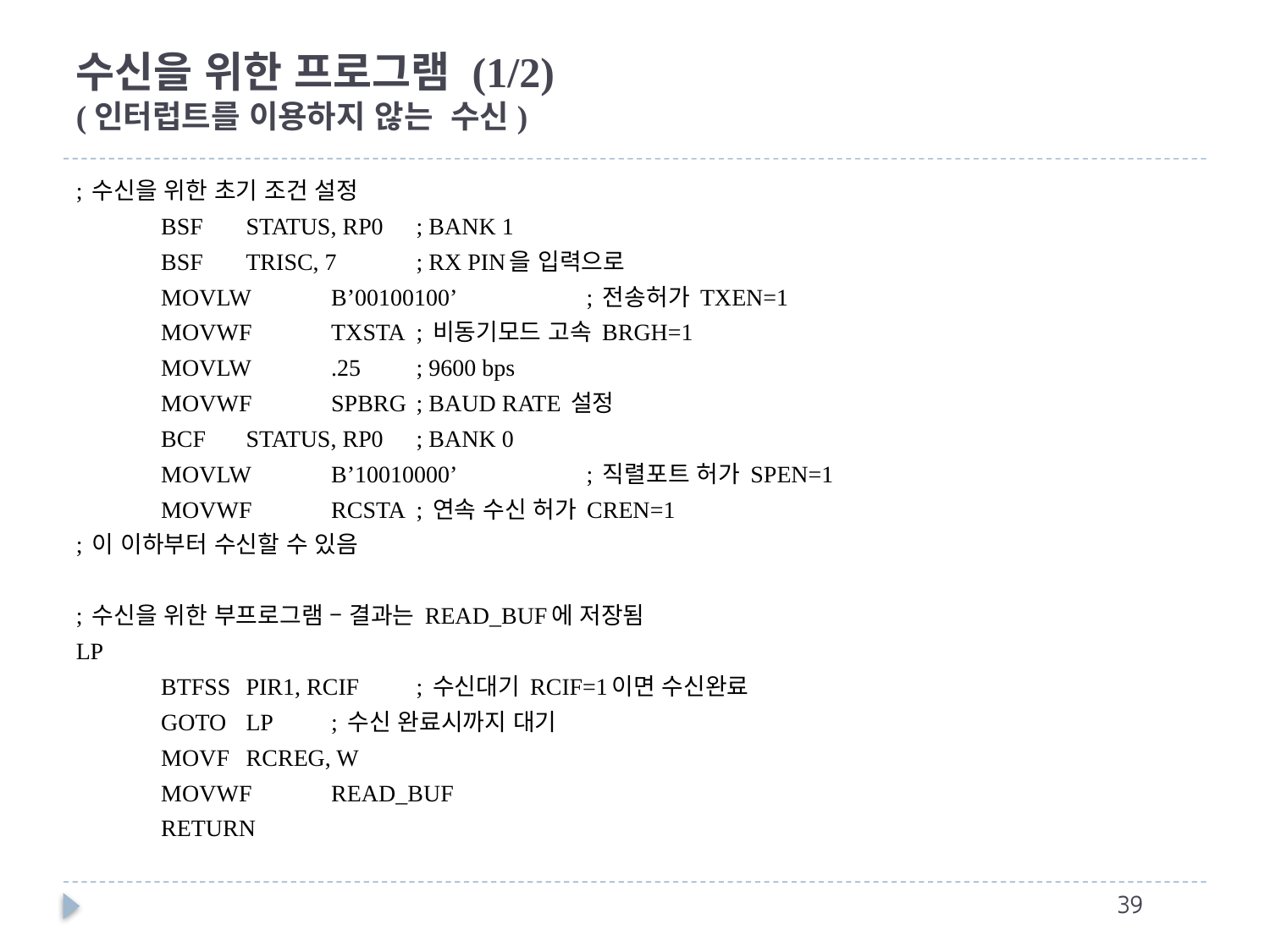

# 수신을 위한 프로그램 (1/2) (인터럽트를 이용하지 않는  수신)
; 수신을 위한 초기 조건 설정
	BSF		STATUS, RP0		; BANK 1
	BSF		TRISC, 7			; RX PIN을 입력으로
	MOVLW		B’00100100’		; 전송허가 TXEN=1
	MOVWF		TXSTA			; 비동기모드 고속 BRGH=1
	MOVLW		.25			; 9600 bps
	MOVWF		SPBRG			; BAUD RATE 설정
	BCF		STATUS, RP0		; BANK 0
	MOVLW		B’10010000’		; 직렬포트 허가 SPEN=1
	MOVWF		RCSTA			; 연속 수신 허가 CREN=1
; 이 이하부터 수신할 수 있음

; 수신을 위한 부프로그램 – 결과는 READ_BUF에 저장됨
LP
	BTFSS		PIR1, RCIF			; 수신대기 RCIF=1이면 수신완료
	GOTO		LP			; 수신 완료시까지 대기
	MOVF		RCREG, W
	MOVWF		READ_BUF
	RETURN
39